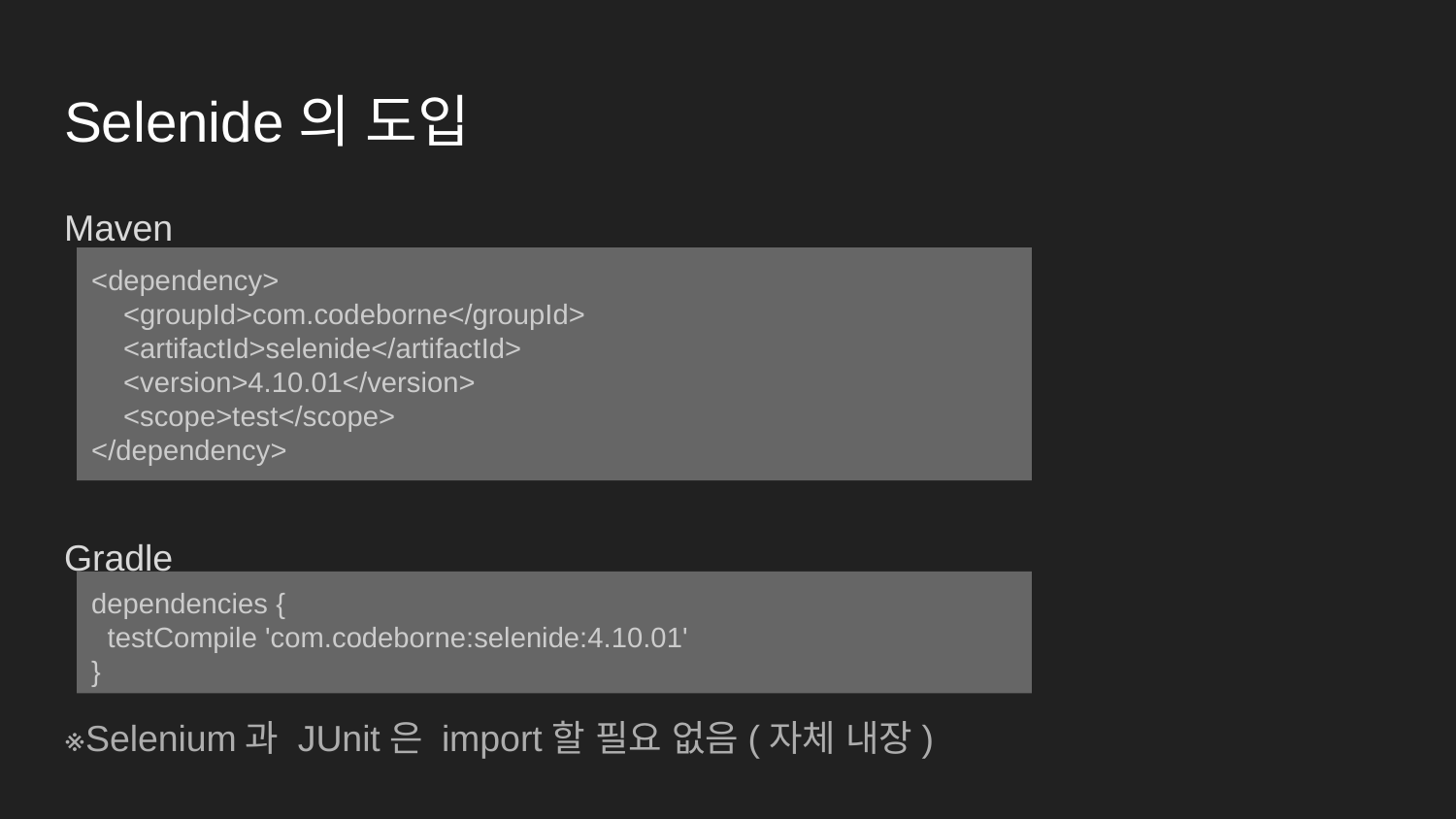

# Selenide의 도입
Maven

Gradle

※Selenium과 JUnit은 import할 필요 없음(자체 내장)
<dependency>
    <groupId>com.codeborne</groupId>
    <artifactId>selenide</artifactId>
    <version>4.10.01</version>
    <scope>test</scope>
</dependency>
dependencies {
  testCompile 'com.codeborne:selenide:4.10.01'
}